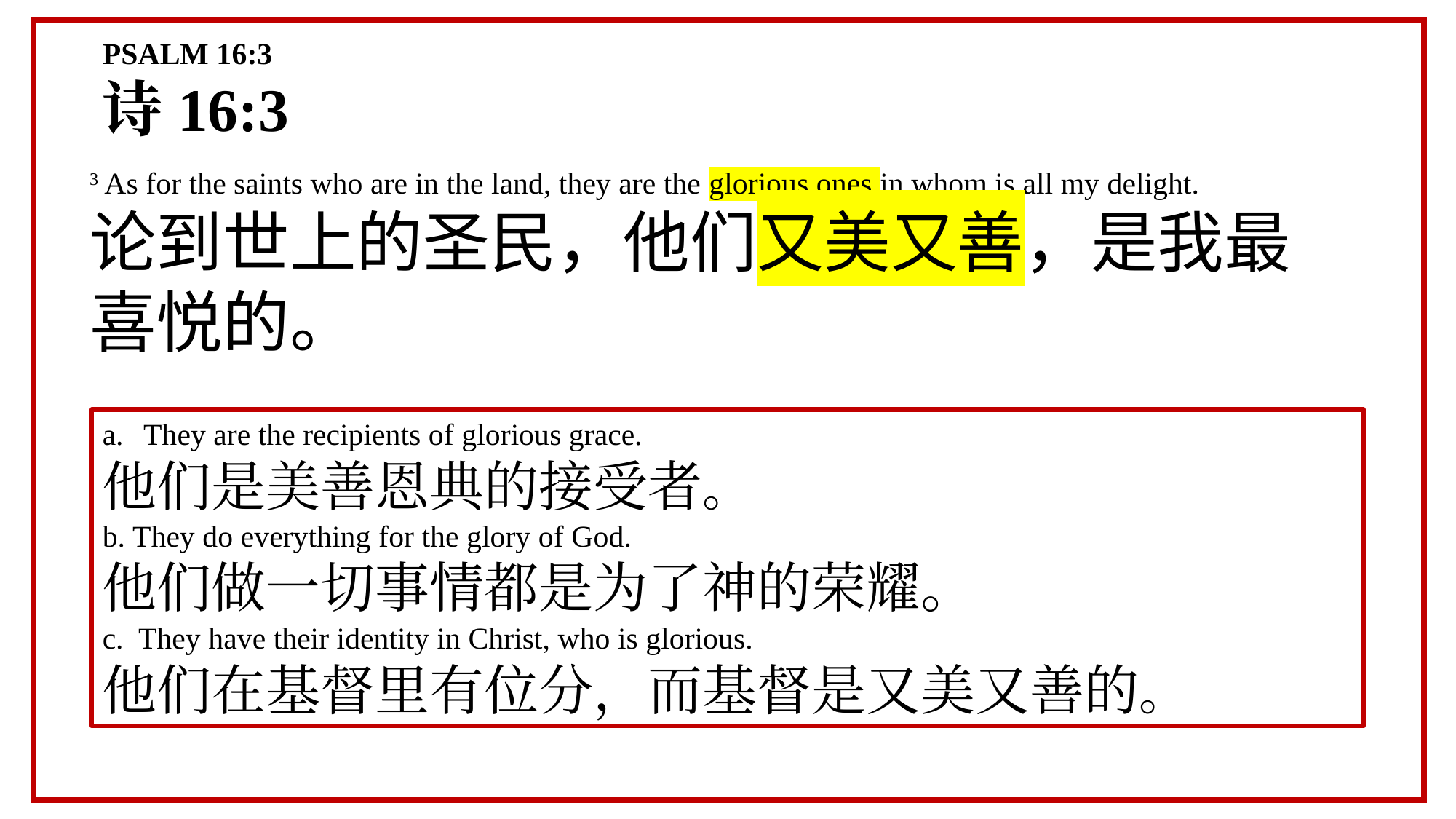

PSALM 16:3
诗16:3
3 As for the saints who are in the land, they are the glorious ones in whom is all my delight.
论到世上的圣民，他们又美又善，是我最喜悦的。
They are the recipients of glorious grace.
他们是美善恩典的接受者。
b. They do everything for the glory of God.
他们做一切事情都是为了神的荣耀。
c.  They have their identity in Christ, who is glorious.
他们在基督里有位分，而基督是又美又善的。